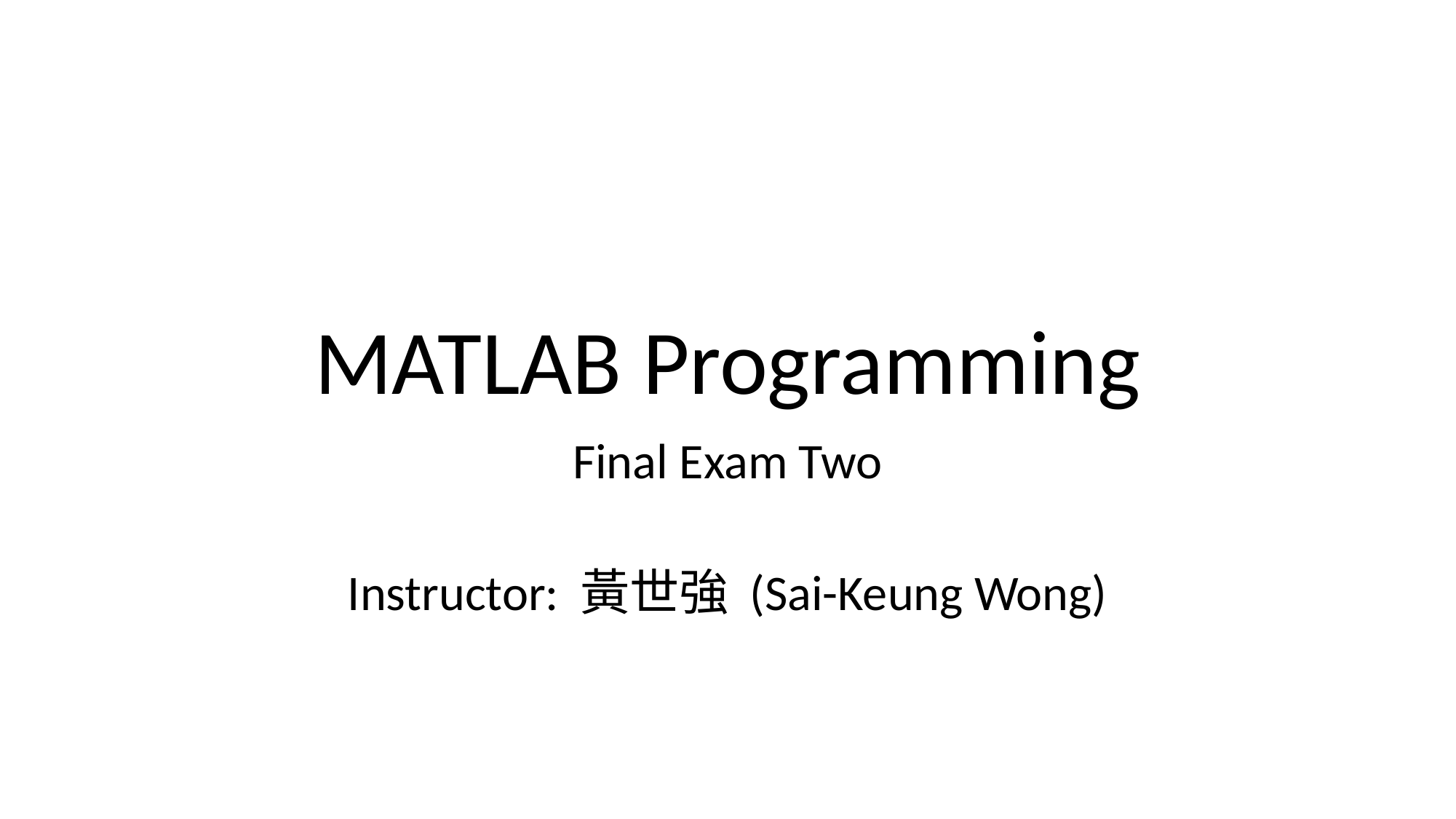

# MATLAB Programming
Final Exam Two

Instructor: 黃世強 (Sai-Keung Wong)